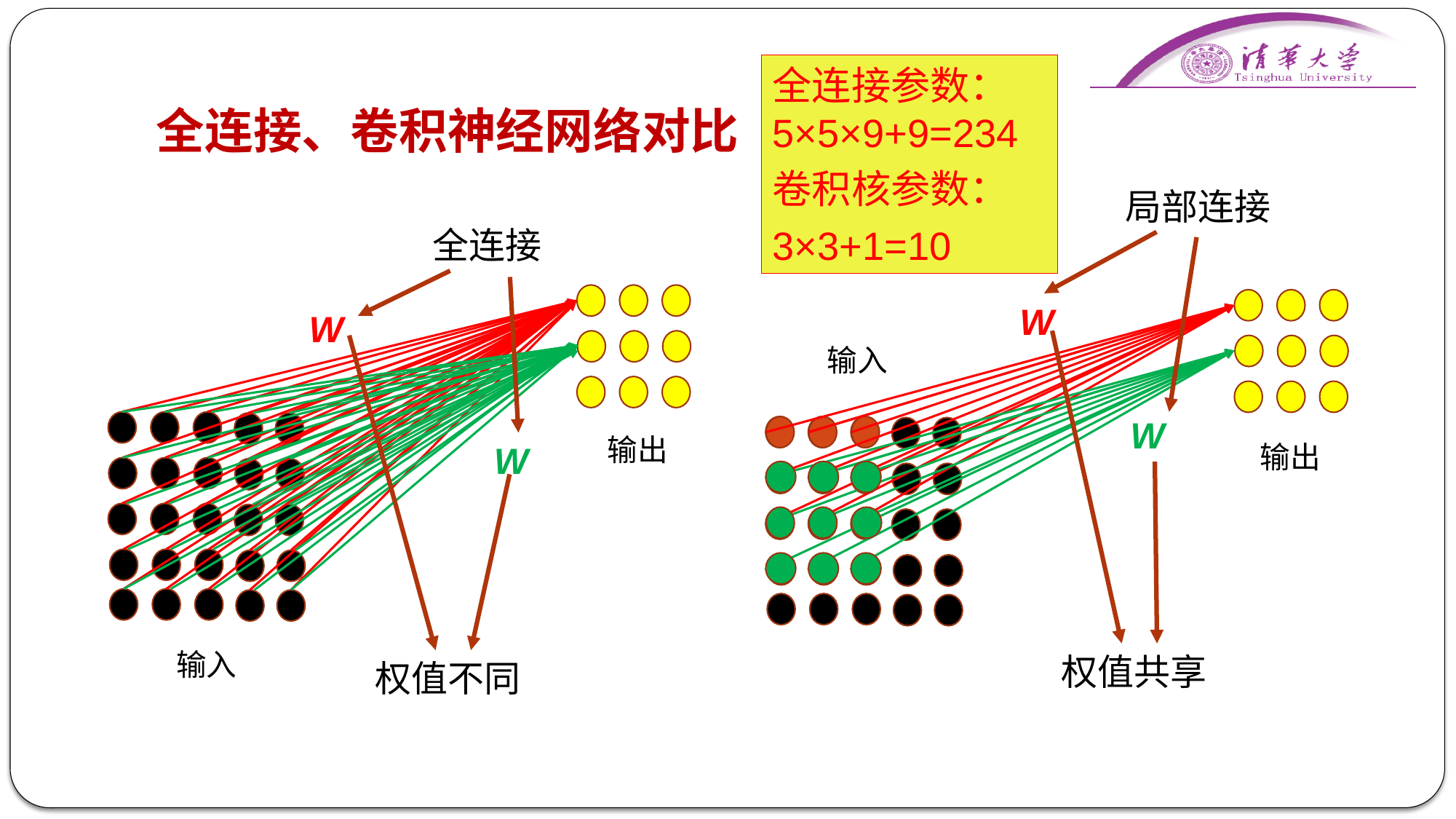

# 全连接、卷积神经网络对比
全连接参数：5×5×9+9=234
卷积核参数：
3×3+1=10
局部连接
全连接

W
W
输入
W

输出
W
输出

输入
权值共享
权值不同